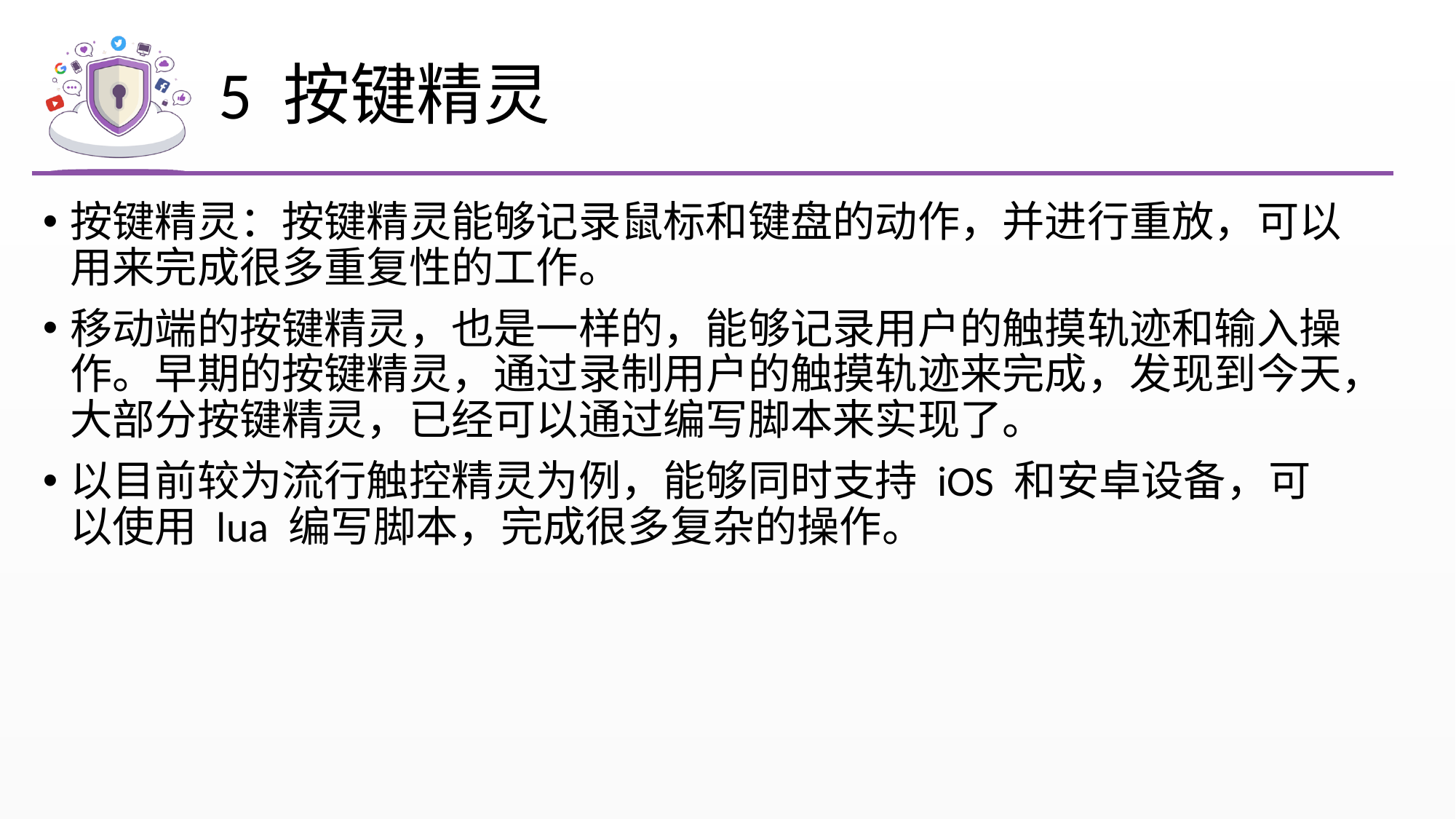

# 5 按键精灵
按键精灵：按键精灵能够记录鼠标和键盘的动作，并进行重放，可以用来完成很多重复性的工作。
移动端的按键精灵，也是一样的，能够记录用户的触摸轨迹和输入操作。早期的按键精灵，通过录制用户的触摸轨迹来完成，发现到今天，大部分按键精灵，已经可以通过编写脚本来实现了。
以目前较为流行触控精灵为例，能够同时支持 iOS 和安卓设备，可以使用 lua 编写脚本，完成很多复杂的操作。